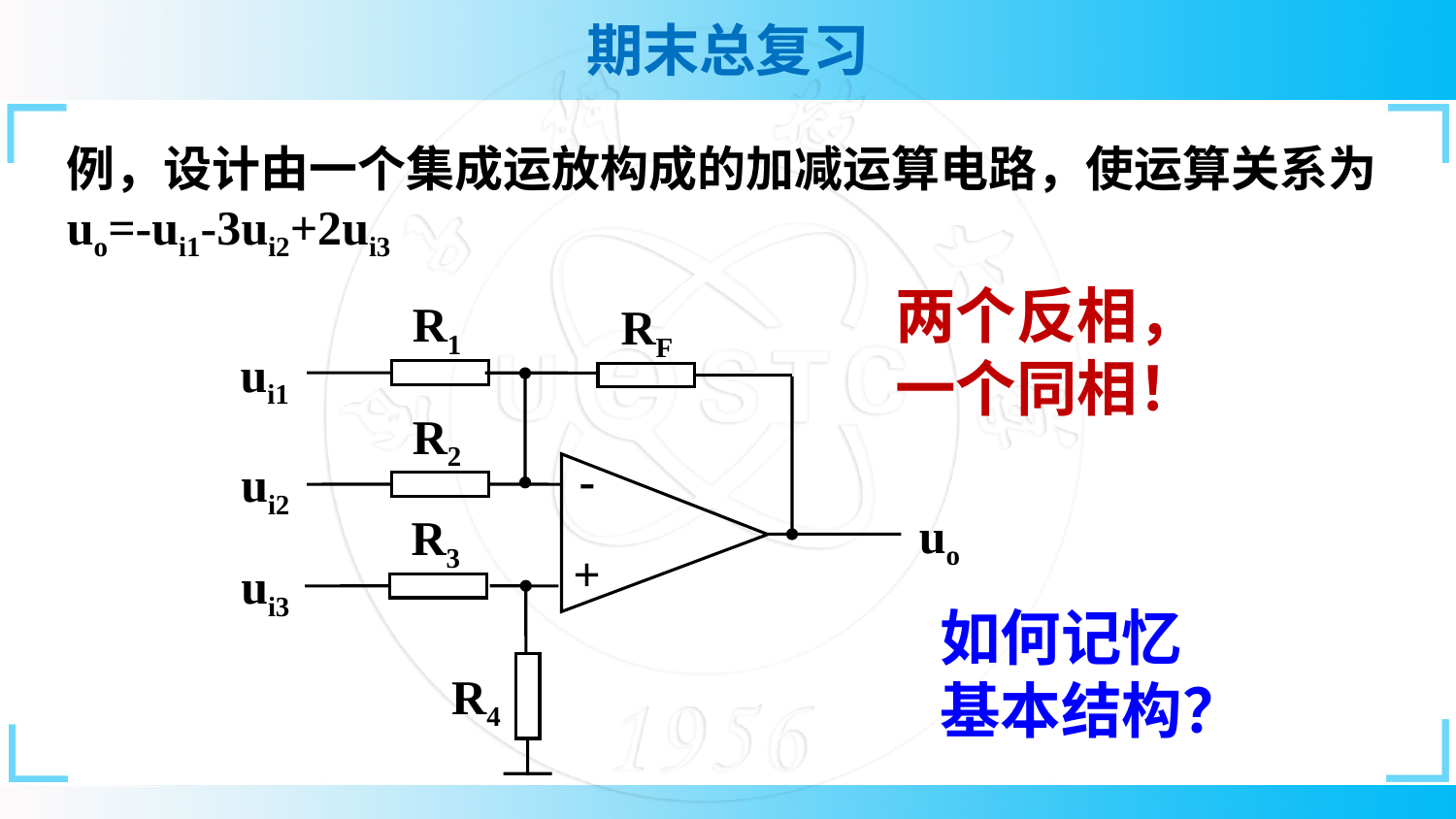

例，设计由一个集成运放构成的加减运算电路，使运算关系为uo=-ui1-3ui2+2ui3
两个反相，
一个同相！
R1
RF
ui1

R2

-
ui2

uo
R3

+
ui3

R4

如何记忆基本结构？